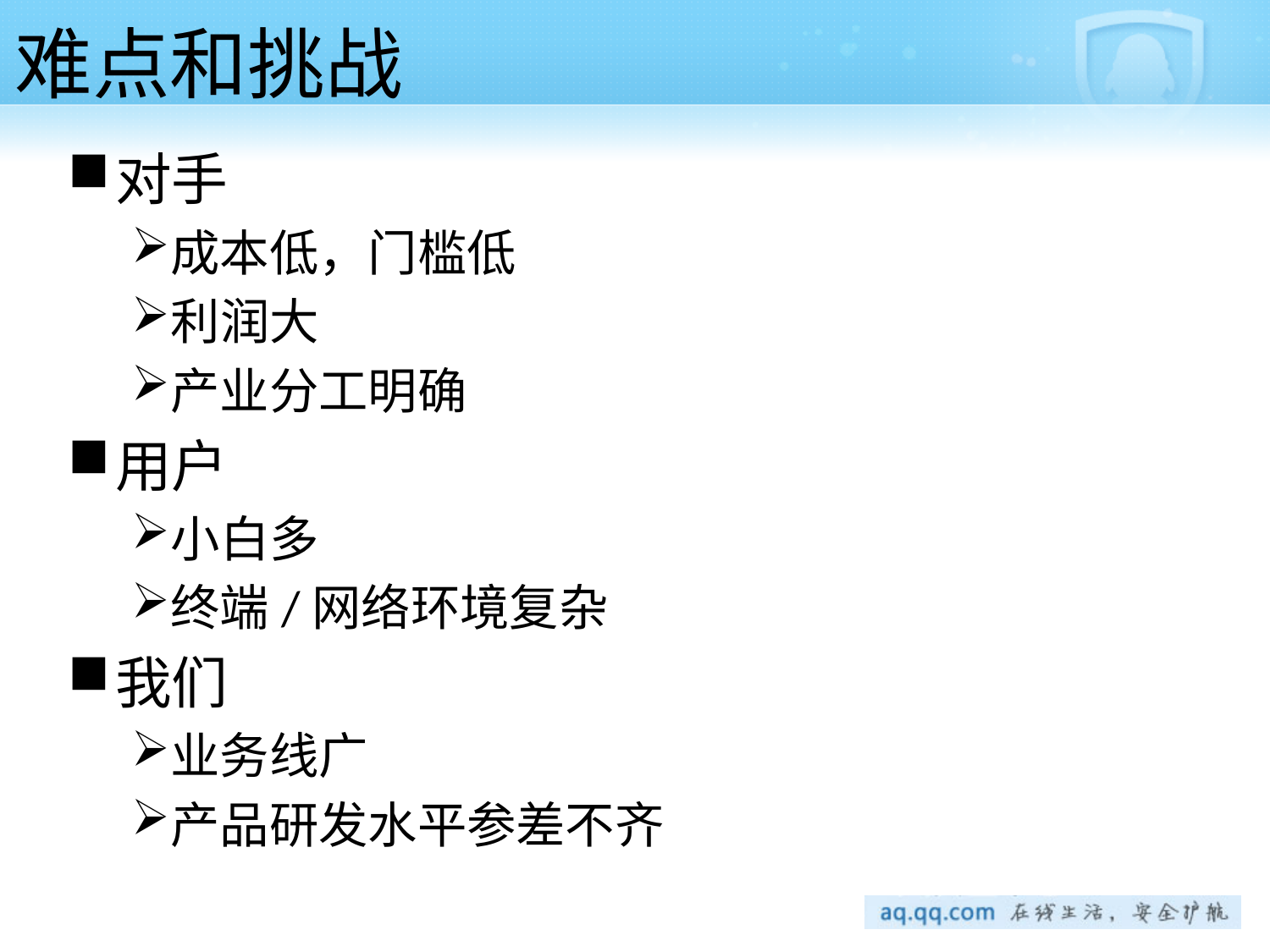

# 难点和挑战
对手
成本低，门槛低
利润大
产业分工明确
用户
小白多
终端/网络环境复杂
我们
业务线广
产品研发水平参差不齐